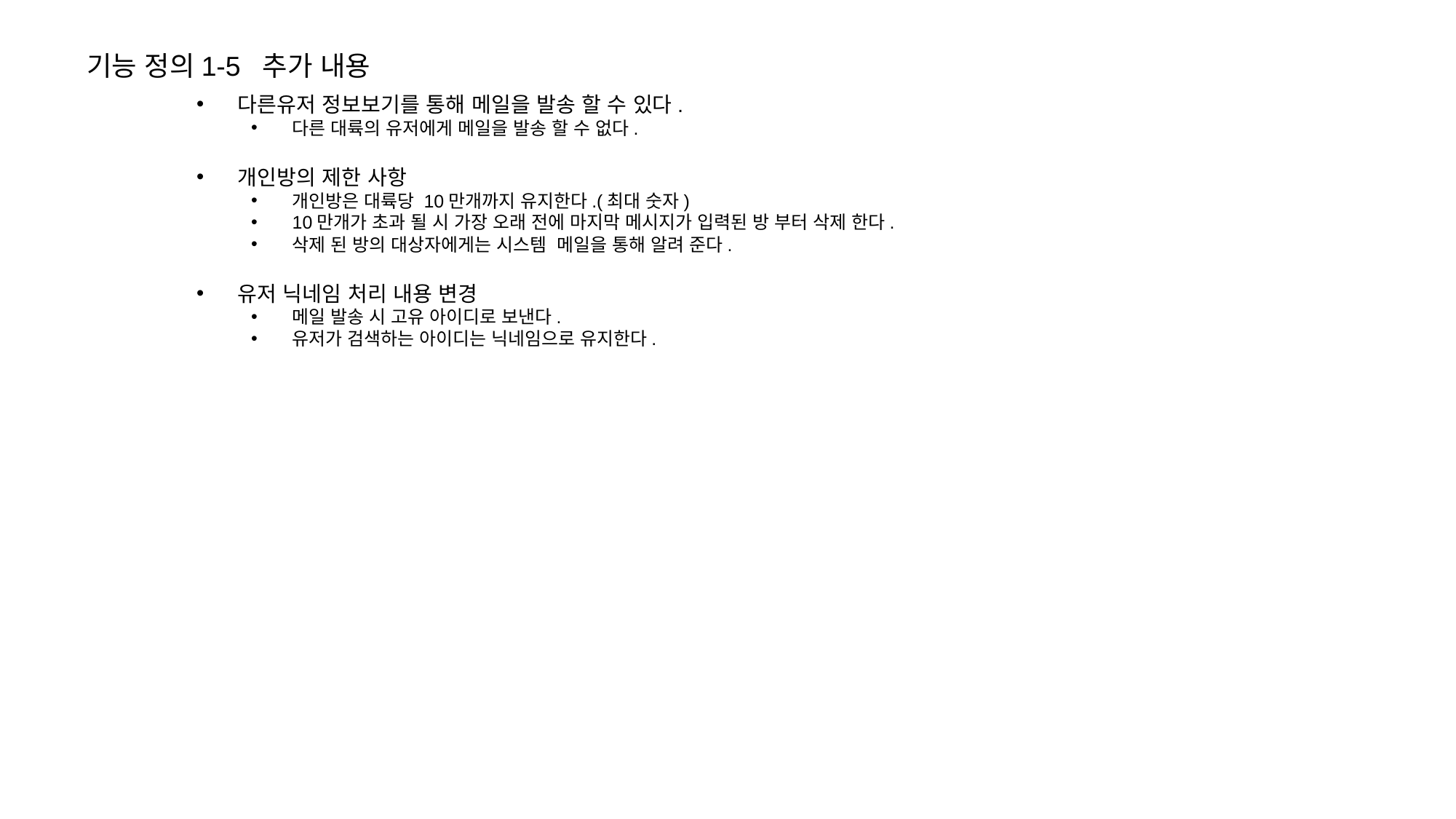

기능 정의1-5  추가 내용
다른유저 정보보기를 통해 메일을 발송 할 수 있다.
다른 대륙의 유저에게 메일을 발송 할 수 없다.

개인방의 제한 사항
개인방은 대륙당 10만개까지 유지한다.(최대 숫자)
10만개가 초과 될 시 가장 오래 전에 마지막 메시지가 입력된 방 부터 삭제 한다.
삭제 된 방의 대상자에게는 시스템  메일을 통해 알려 준다.

유저 닉네임 처리 내용 변경
메일 발송 시 고유 아이디로 보낸다.
유저가 검색하는 아이디는 닉네임으로 유지한다.